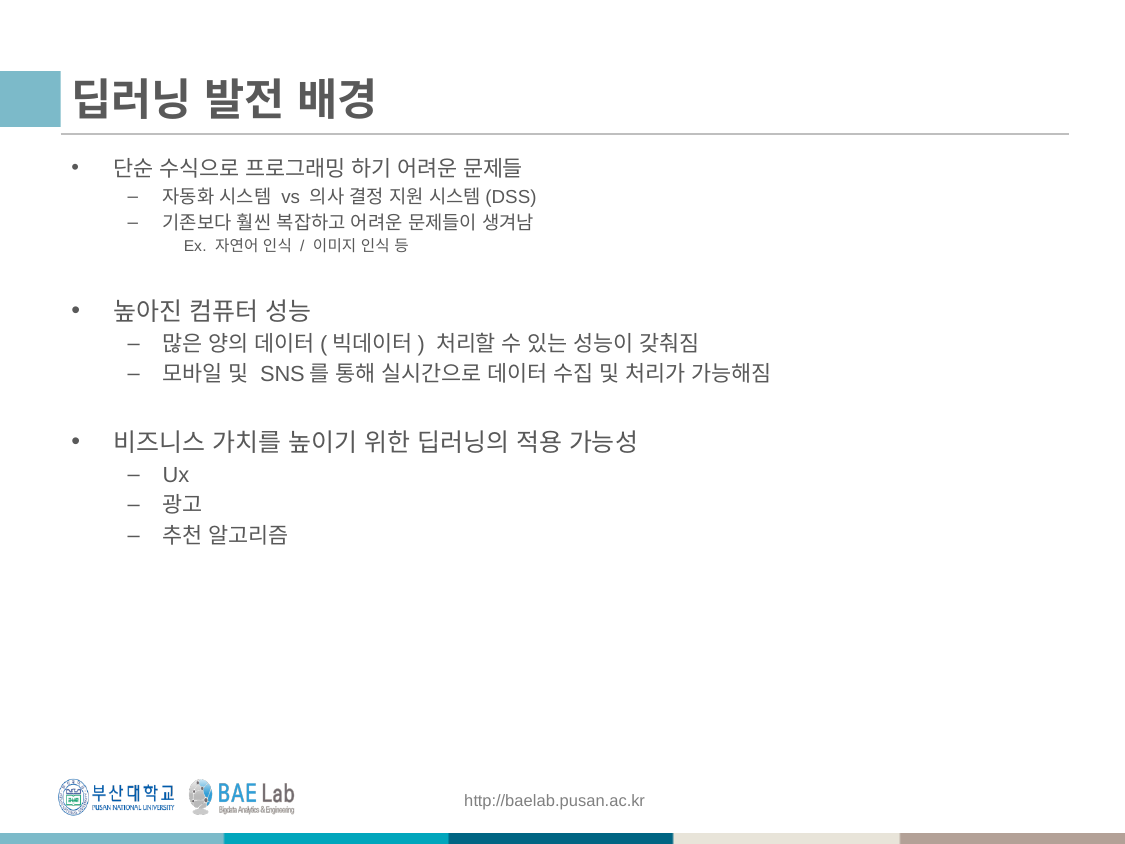

# 딥러닝 발전 배경
단순 수식으로 프로그래밍 하기 어려운 문제들
자동화 시스템 vs 의사 결정 지원 시스템(DSS)
기존보다 훨씬 복잡하고 어려운 문제들이 생겨남
Ex. 자연어 인식 / 이미지 인식 등

높아진 컴퓨터 성능
많은 양의 데이터(빅데이터) 처리할 수 있는 성능이 갖춰짐
모바일 및 SNS를 통해 실시간으로 데이터 수집 및 처리가 가능해짐

비즈니스 가치를 높이기 위한 딥러닝의 적용 가능성
Ux
광고
추천 알고리즘